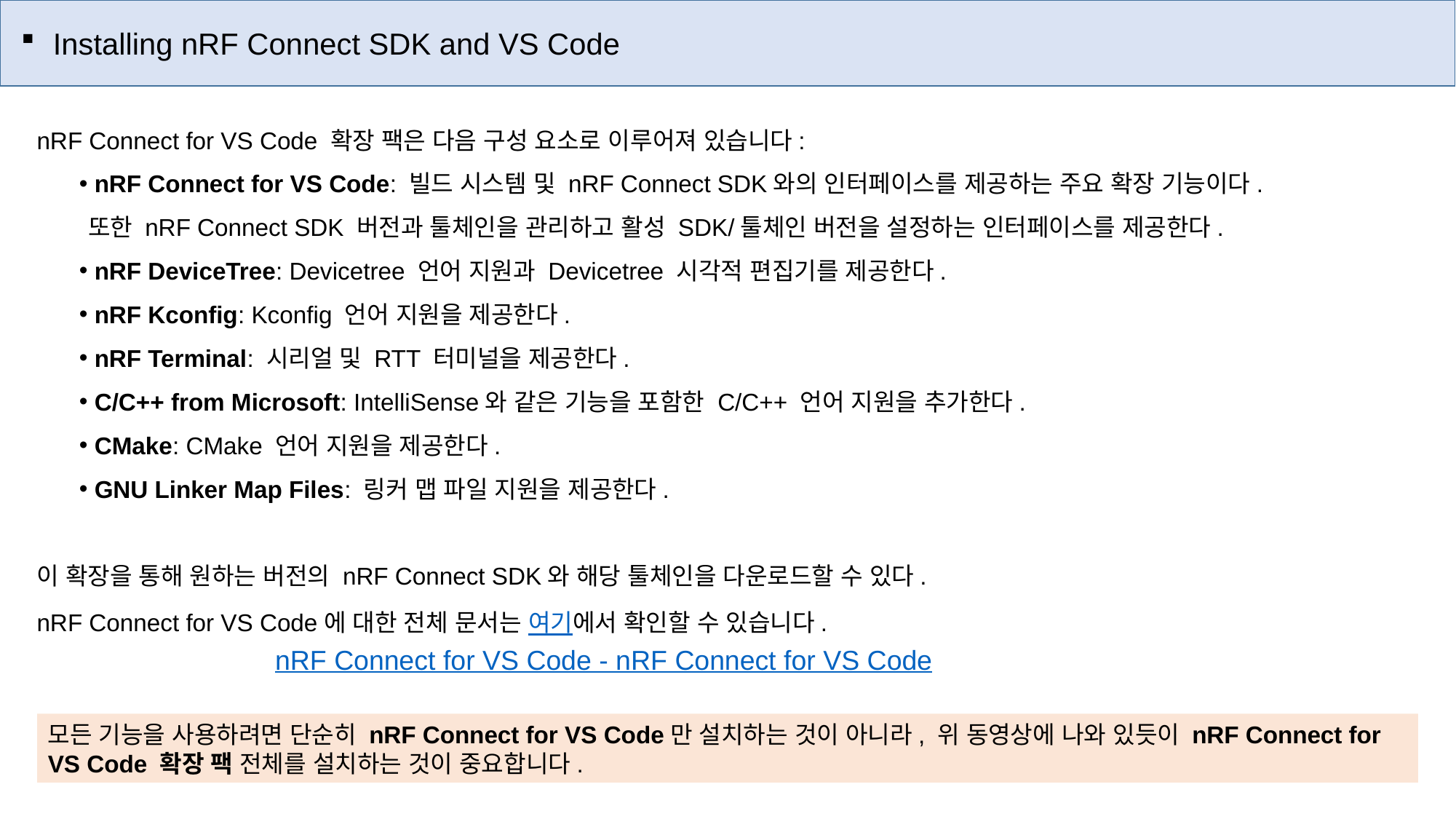

Installing nRF Connect SDK and VS Code
nRF Connect for VS Code 확장 팩은 다음 구성 요소로 이루어져 있습니다:
 nRF Connect for VS Code: 빌드 시스템 및 nRF Connect SDK와의 인터페이스를 제공하는 주요 확장 기능이다.
  또한 nRF Connect SDK 버전과 툴체인을 관리하고 활성 SDK/툴체인 버전을 설정하는 인터페이스를 제공한다.
 nRF DeviceTree: Devicetree 언어 지원과 Devicetree 시각적 편집기를 제공한다.
 nRF Kconfig: Kconfig 언어 지원을 제공한다.
 nRF Terminal: 시리얼 및 RTT 터미널을 제공한다.
 C/C++ from Microsoft: IntelliSense와 같은 기능을 포함한 C/C++ 언어 지원을 추가한다.
 CMake: CMake 언어 지원을 제공한다.
 GNU Linker Map Files: 링커 맵 파일 지원을 제공한다.
이 확장을 통해 원하는 버전의 nRF Connect SDK와 해당 툴체인을 다운로드할 수 있다.
nRF Connect for VS Code에 대한 전체 문서는 여기에서 확인할 수 있습니다.
nRF Connect for VS Code - nRF Connect for VS Code
모든 기능을 사용하려면 단순히 nRF Connect for VS Code만 설치하는 것이 아니라, 위 동영상에 나와 있듯이 nRF Connect for VS Code 확장 팩 전체를 설치하는 것이 중요합니다.